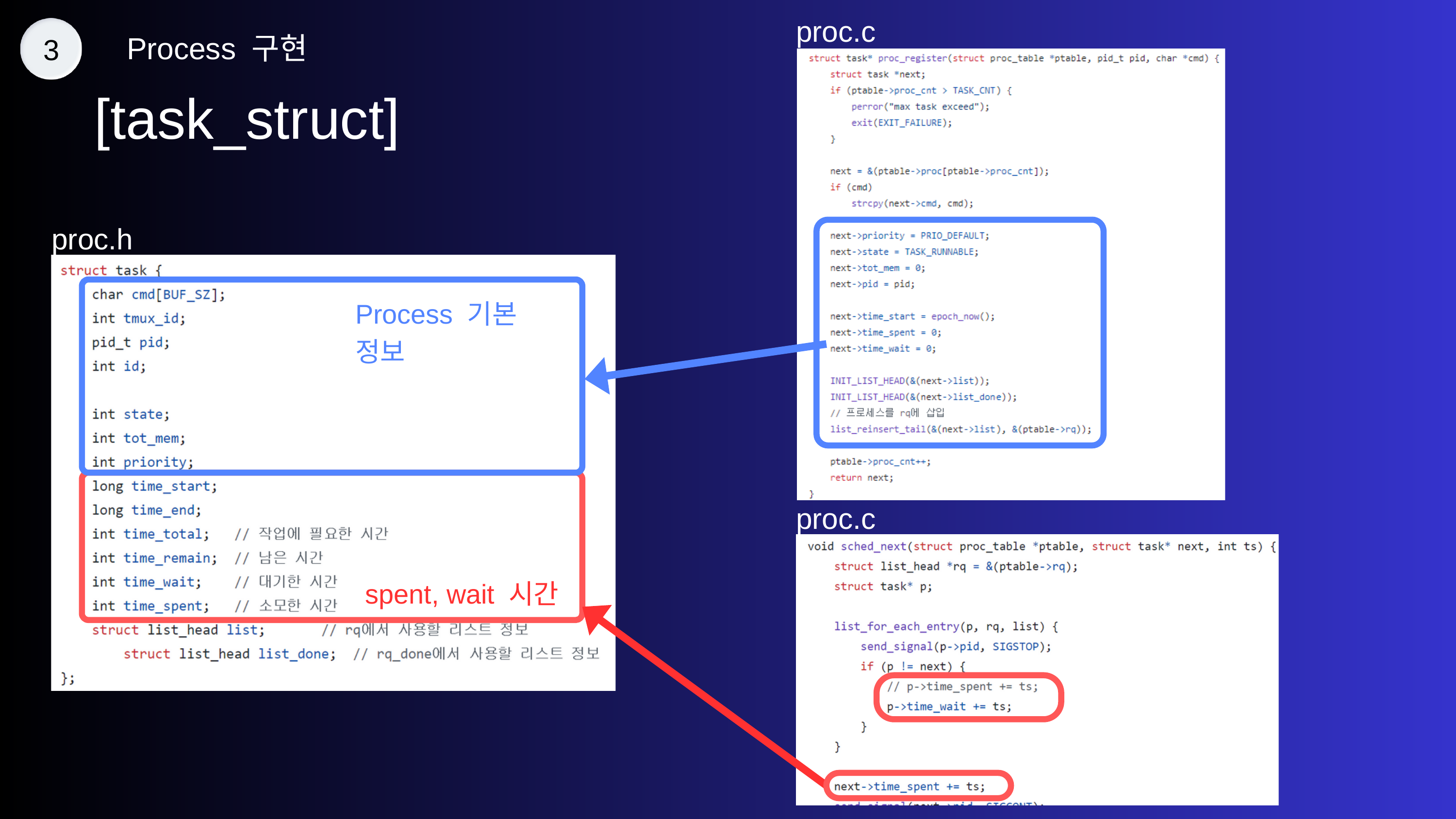

proc.c

Process 구현
3

[task_struct]
proc.h

Process 기본 정보

proc.c

spent, wait 시간